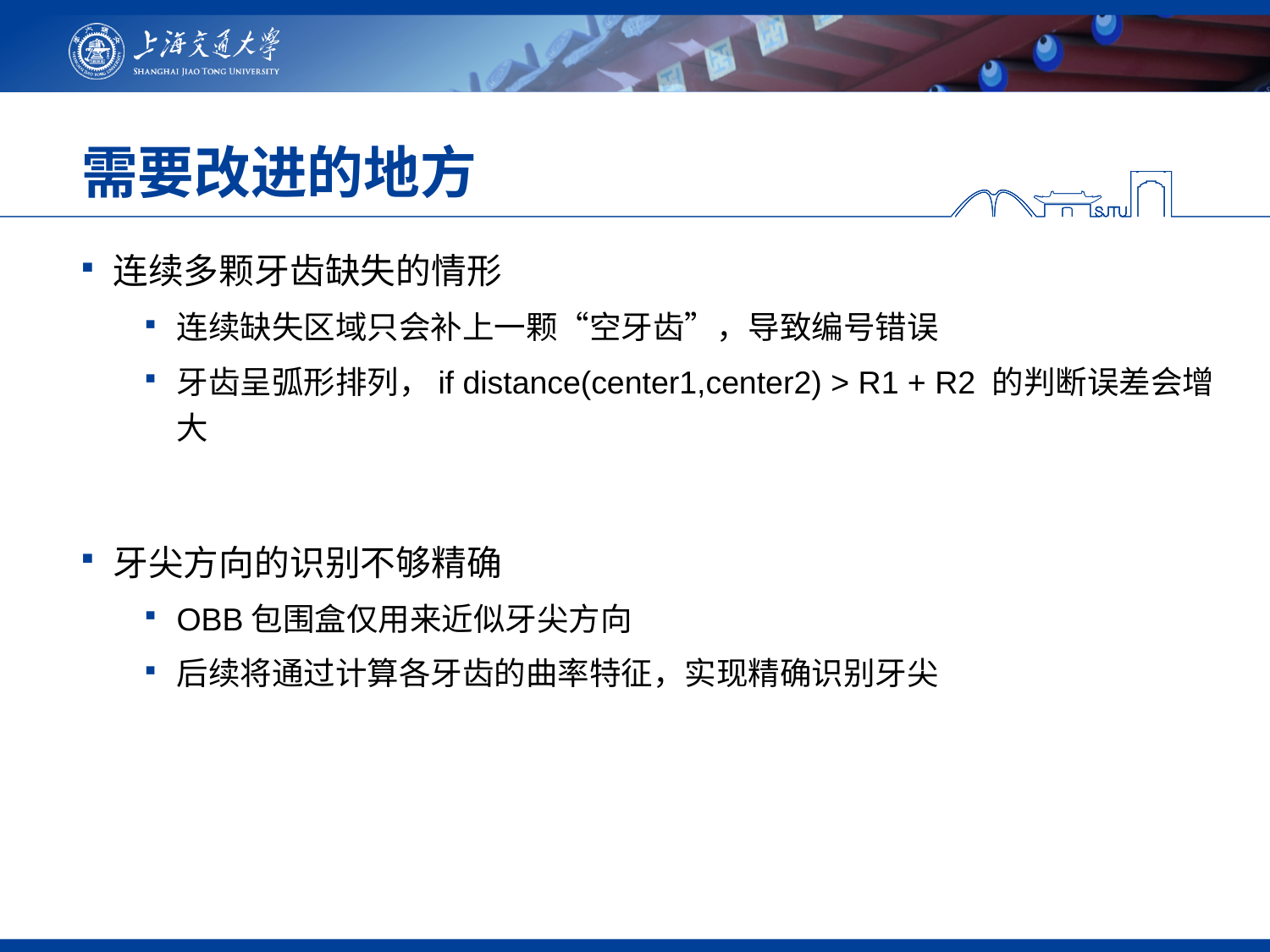

# 需要改进的地方
连续多颗牙齿缺失的情形
连续缺失区域只会补上一颗“空牙齿”，导致编号错误
牙齿呈弧形排列，if distance(center1,center2) > R1 + R2 的判断误差会增大

牙尖方向的识别不够精确
OBB包围盒仅用来近似牙尖方向
后续将通过计算各牙齿的曲率特征，实现精确识别牙尖